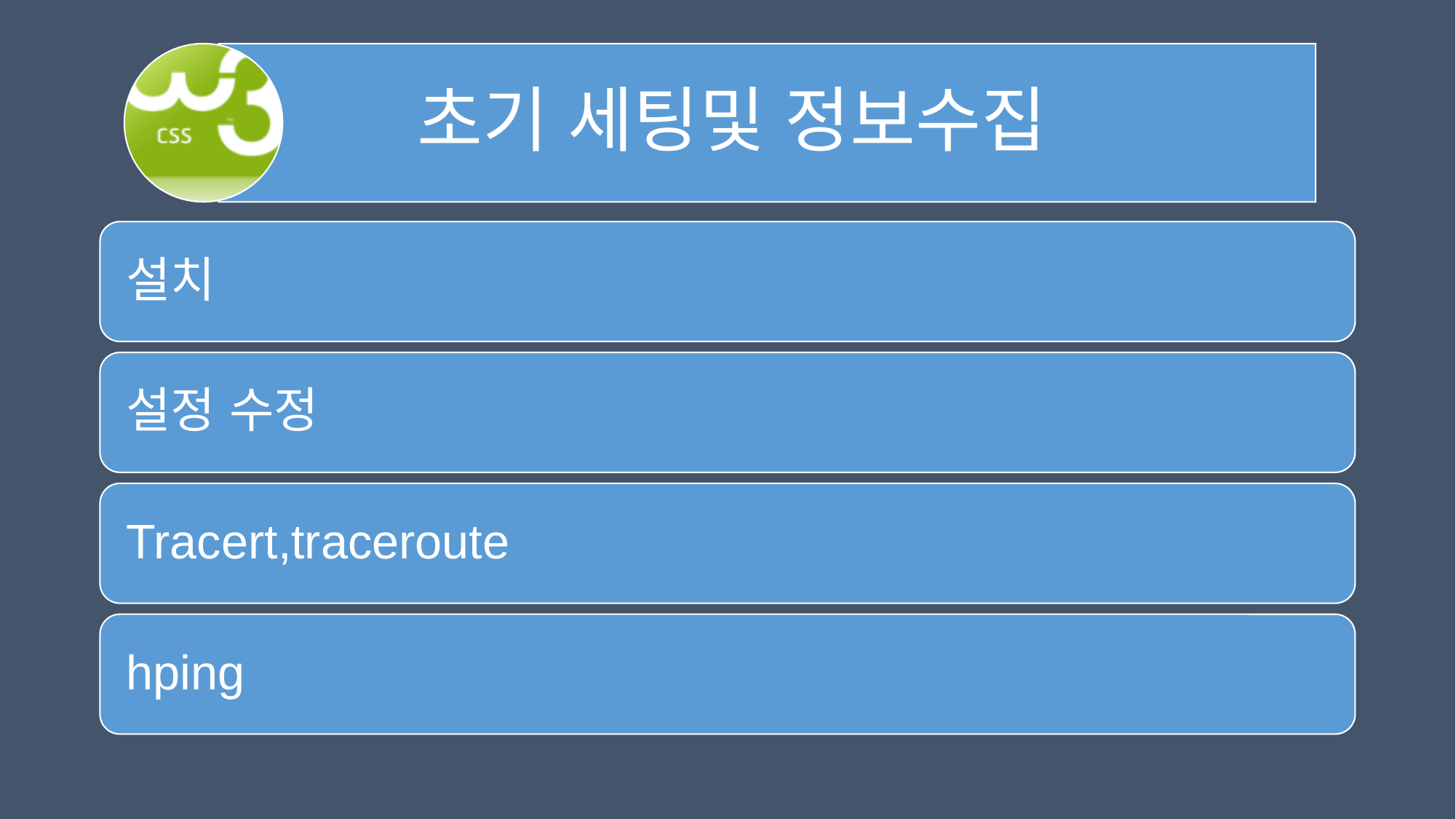

초기 세팅및 정보수집
설치
설정 수정
Tracert,traceroute
hping